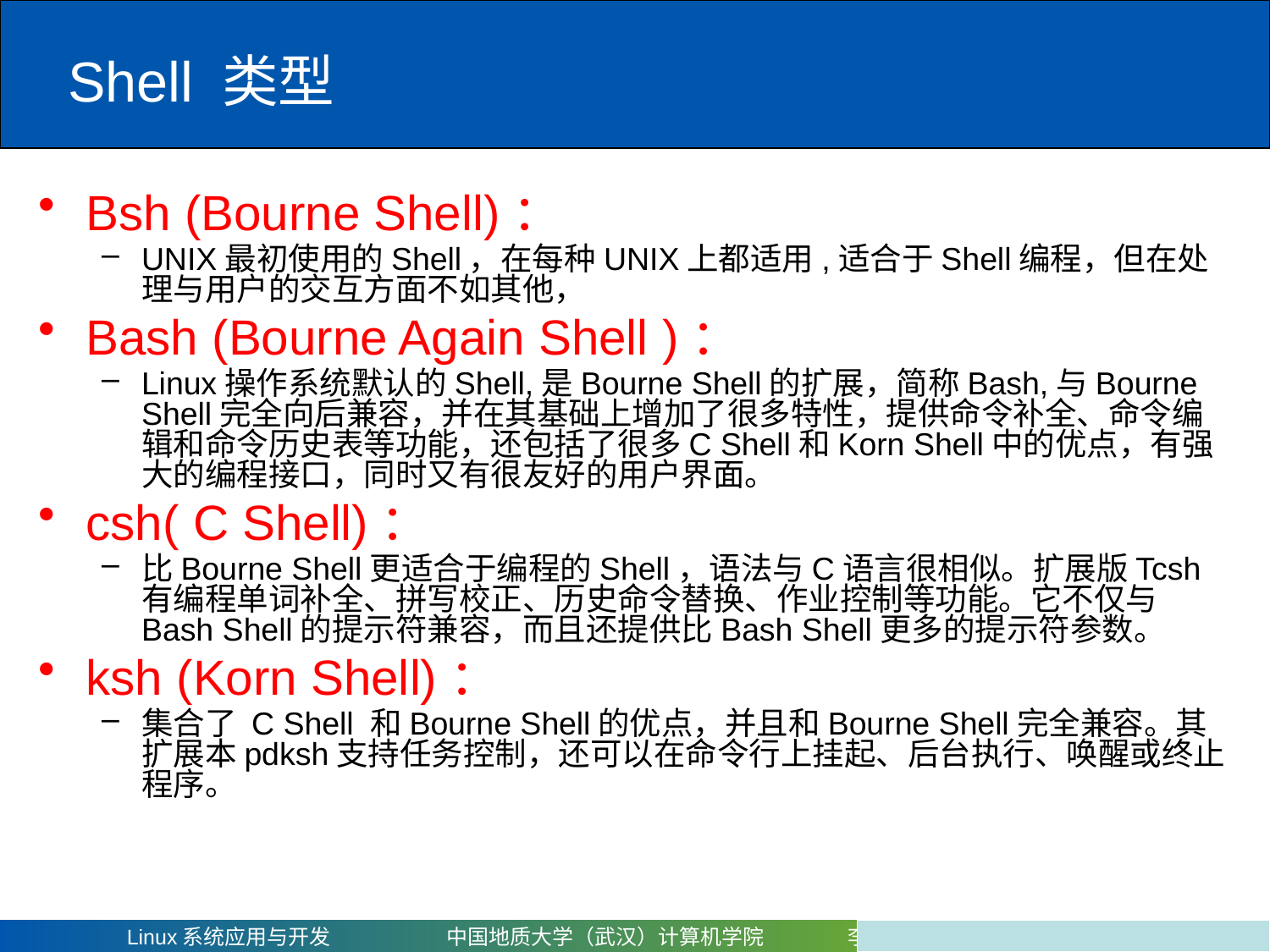

# Shell 类型
Bsh (Bourne Shell)：
UNIX最初使用的Shell，在每种UNIX上都适用,适合于Shell编程，但在处理与用户的交互方面不如其他，
Bash (Bourne Again Shell )：
Linux操作系统默认的Shell,是Bourne Shell的扩展，简称Bash,与Bourne Shell完全向后兼容，并在其基础上增加了很多特性，提供命令补全、命令编辑和命令历史表等功能，还包括了很多C Shell和Korn Shell中的优点，有强大的编程接口，同时又有很友好的用户界面。
csh( C Shell)：
比Bourne Shell更适合于编程的Shell，语法与C语言很相似。扩展版Tcsh有编程单词补全、拼写校正、历史命令替换、作业控制等功能。它不仅与Bash Shell的提示符兼容，而且还提供比Bash Shell更多的提示符参数。
ksh (Korn Shell)：
集合了 C Shell 和Bourne Shell的优点，并且和Bourne Shell完全兼容。其扩展本pdksh支持任务控制，还可以在命令行上挂起、后台执行、唤醒或终止程序。